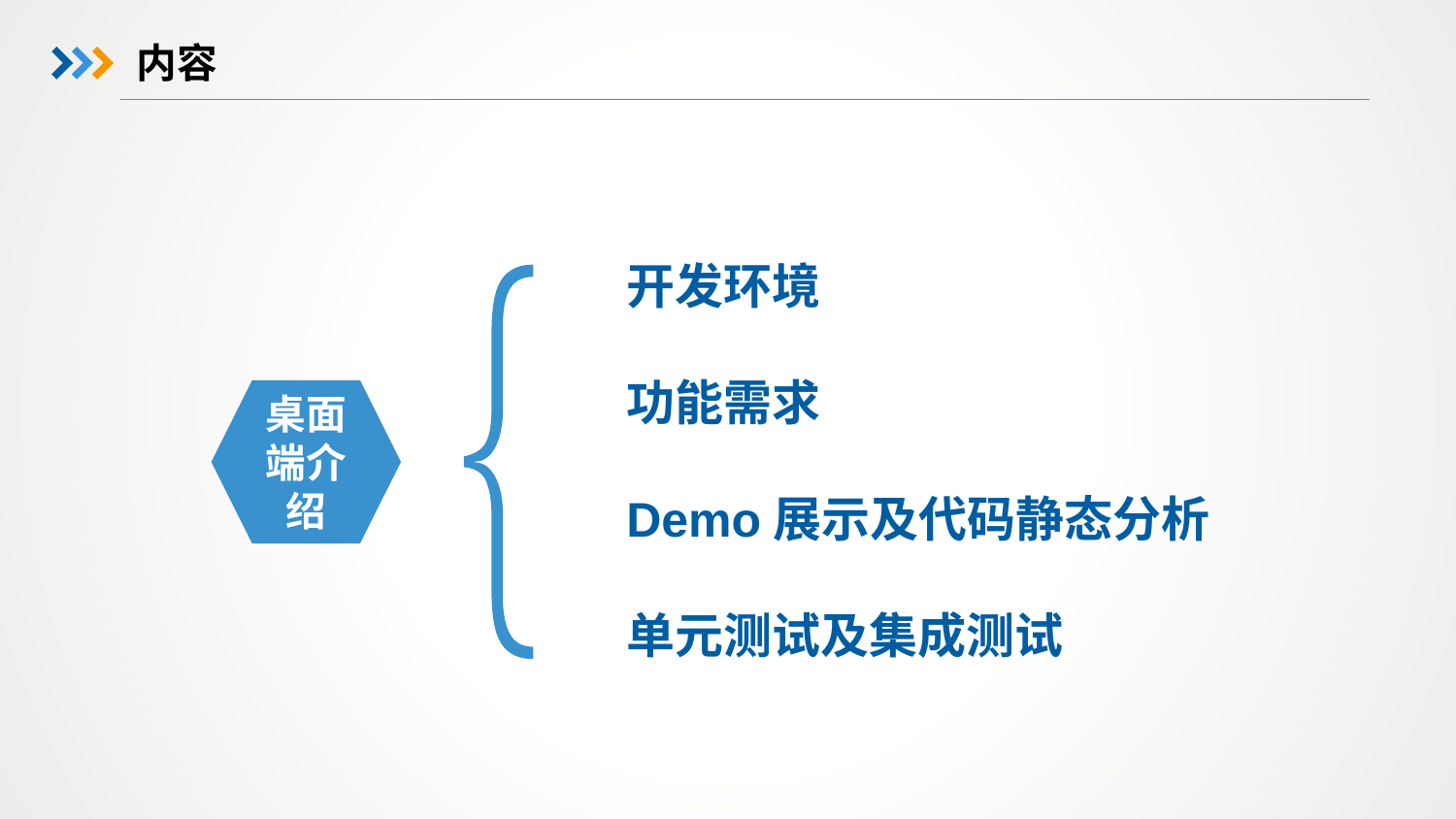

内容
开发环境

功能需求

Demo展示及代码静态分析

单元测试及集成测试

桌面端介绍